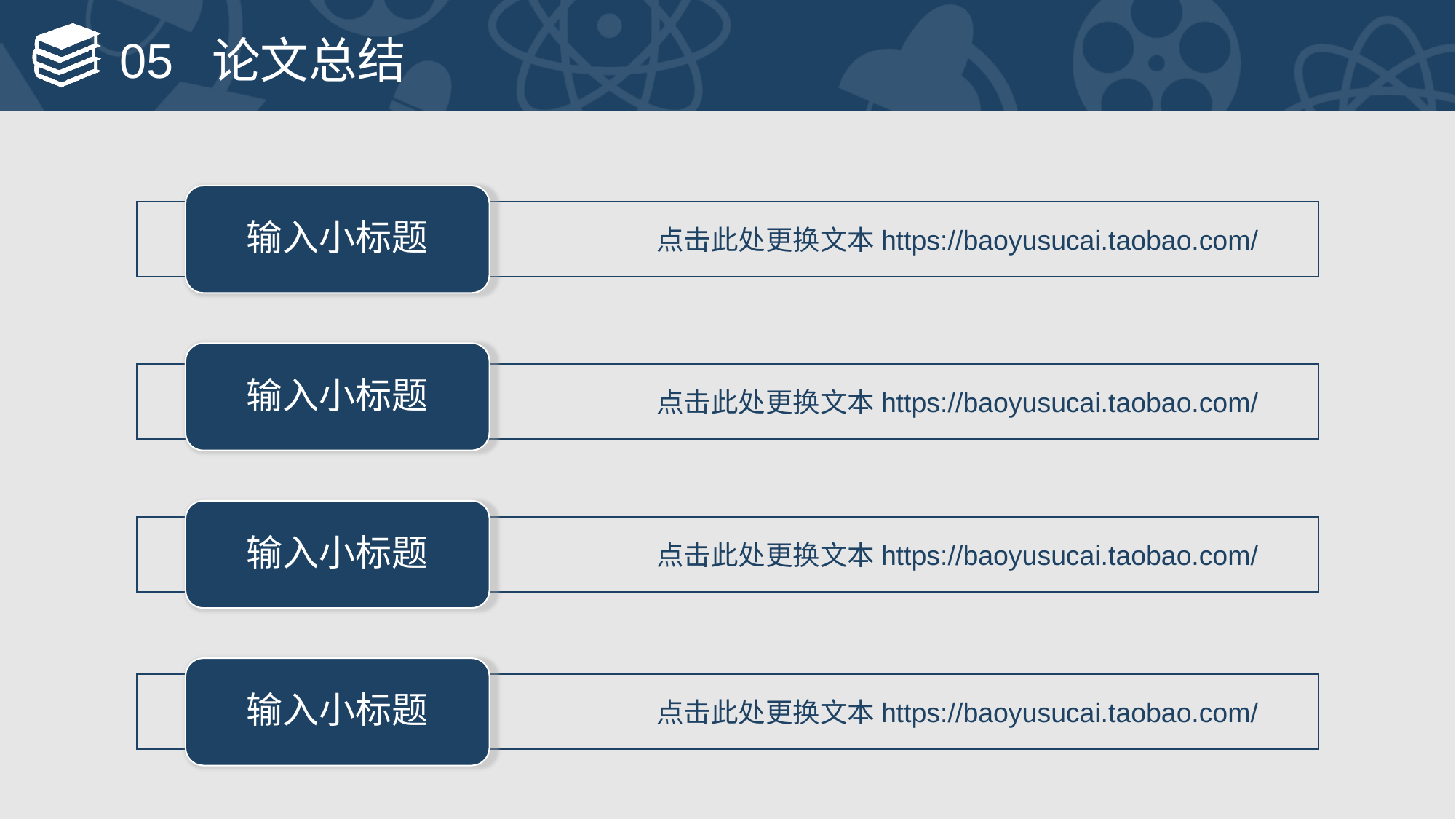

# 05  论文总结
输入小标题
点击此处更换文本https://baoyusucai.taobao.com/
输入小标题
点击此处更换文本https://baoyusucai.taobao.com/
输入小标题
点击此处更换文本https://baoyusucai.taobao.com/
输入小标题
点击此处更换文本https://baoyusucai.taobao.com/